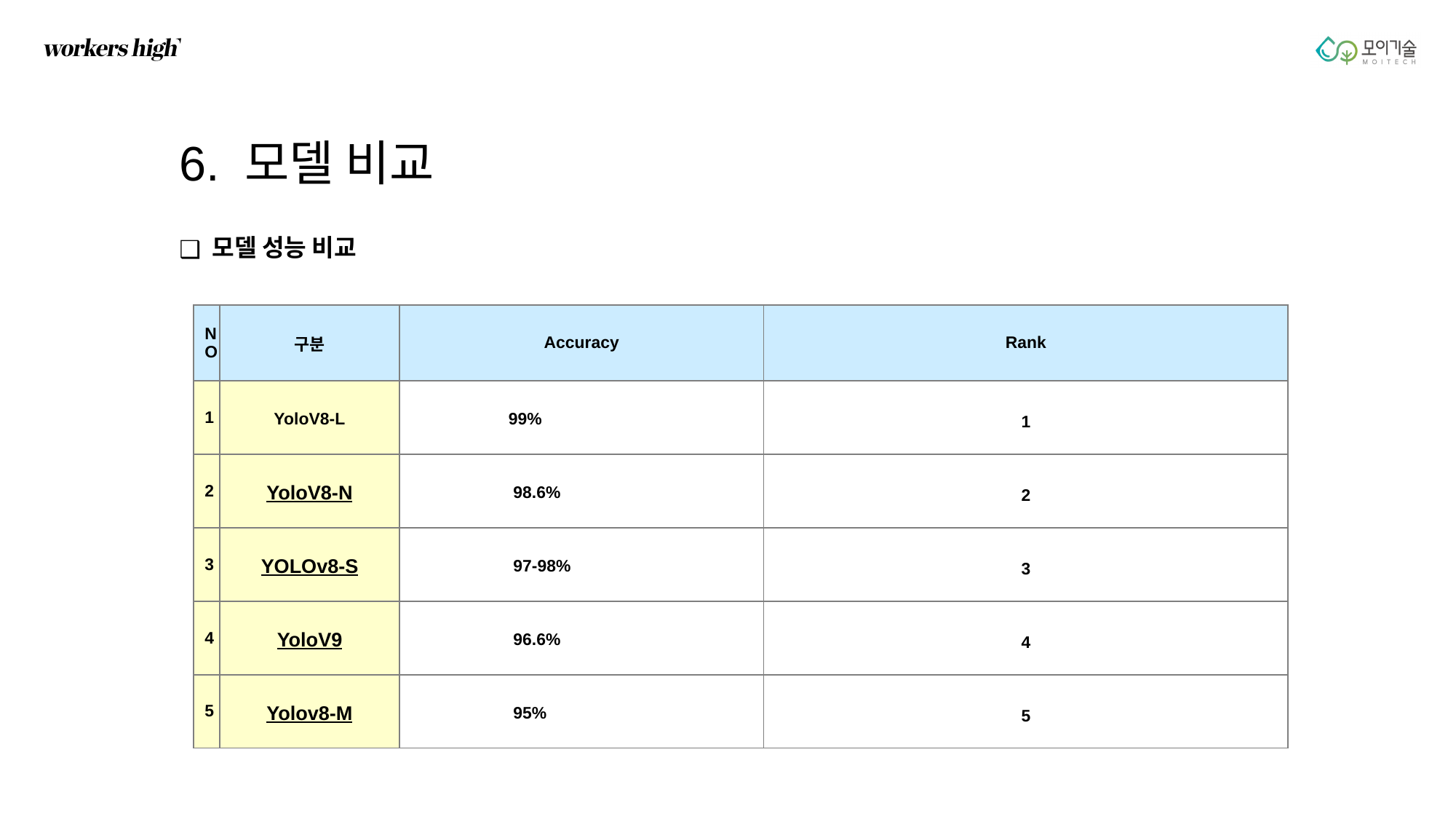

6. 모델 비교
 모델 성능 비교
| NO | 구분 | Accuracy | Rank |
| --- | --- | --- | --- |
| 1 | YoloV8-L | 99% | 1 |
| 2 | YoloV8-N | 98.6% | 2 |
| 3 | YOLOv8-S | 97-98% | 3 |
| 4 | YoloV9 | 96.6% | 4 |
| 5 | Yolov8-M | 95% | 5 |